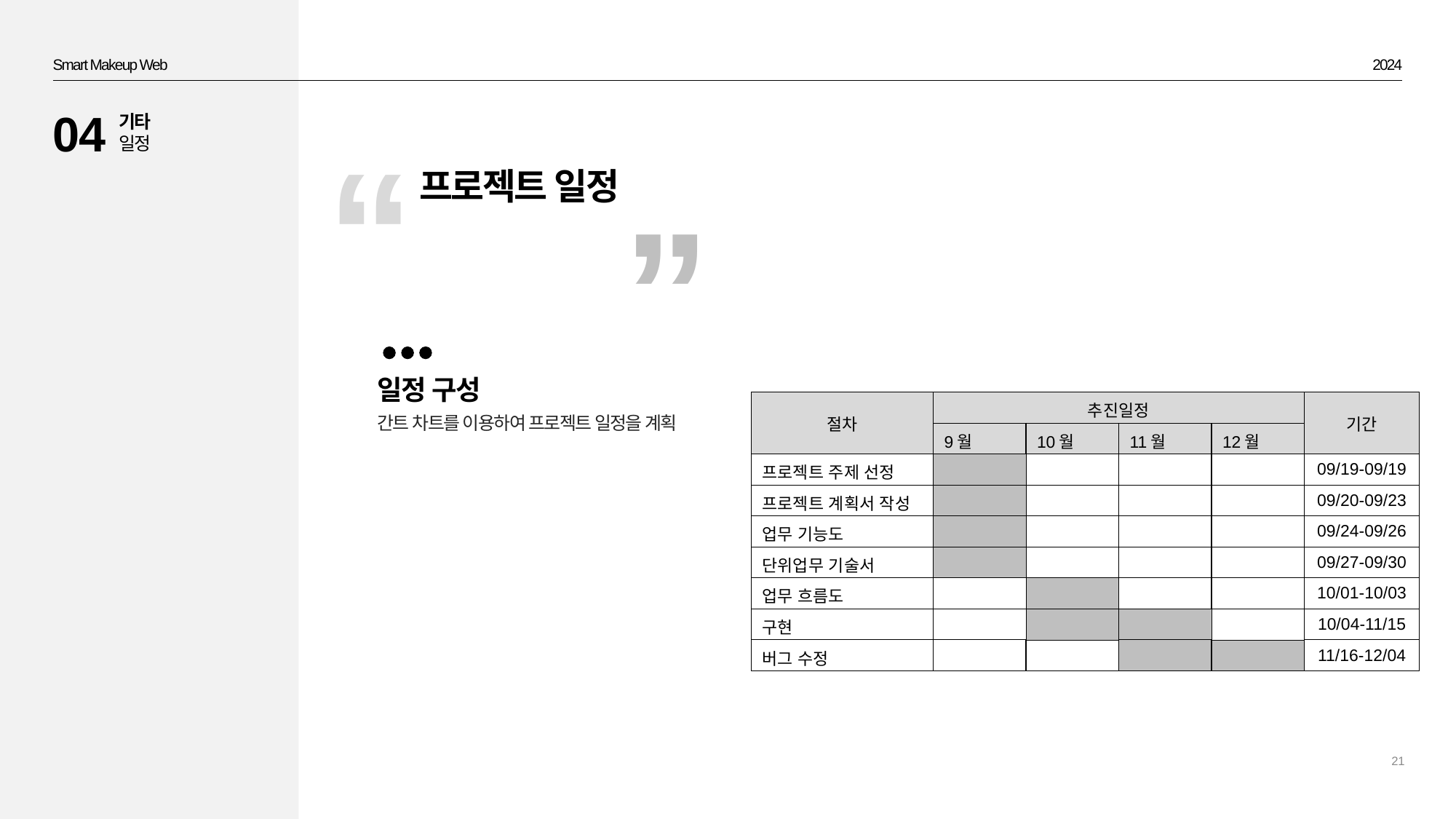

Smart Makeup Web
2024
04
기타
일정
“
프로젝트 일정
”

일정 구성
간트 차트를 이용하여 프로젝트 일정을 계획
| 절차 | 추진일정 |  |  |  | 기간 |
| --- | --- | --- | --- | --- | --- |
|  | 9월 | 10월 | 11월 | 12월 |  |
| 프로젝트 주제 선정 |  |  |  |  | 09/19-09/19 |
| 프로젝트 계획서 작성 |  |  |  |  | 09/20-09/23 |
| 업무 기능도 |  |  |  |  | 09/24-09/26 |
| 단위업무 기술서 |  |  |  |  | 09/27-09/30 |
| 업무 흐름도 |  |  |  |  | 10/01-10/03 |
| 구현 |  |  |  |  | 10/04-11/15 |
| 버그 수정 |  |  |  |  | 11/16-12/04 |
21